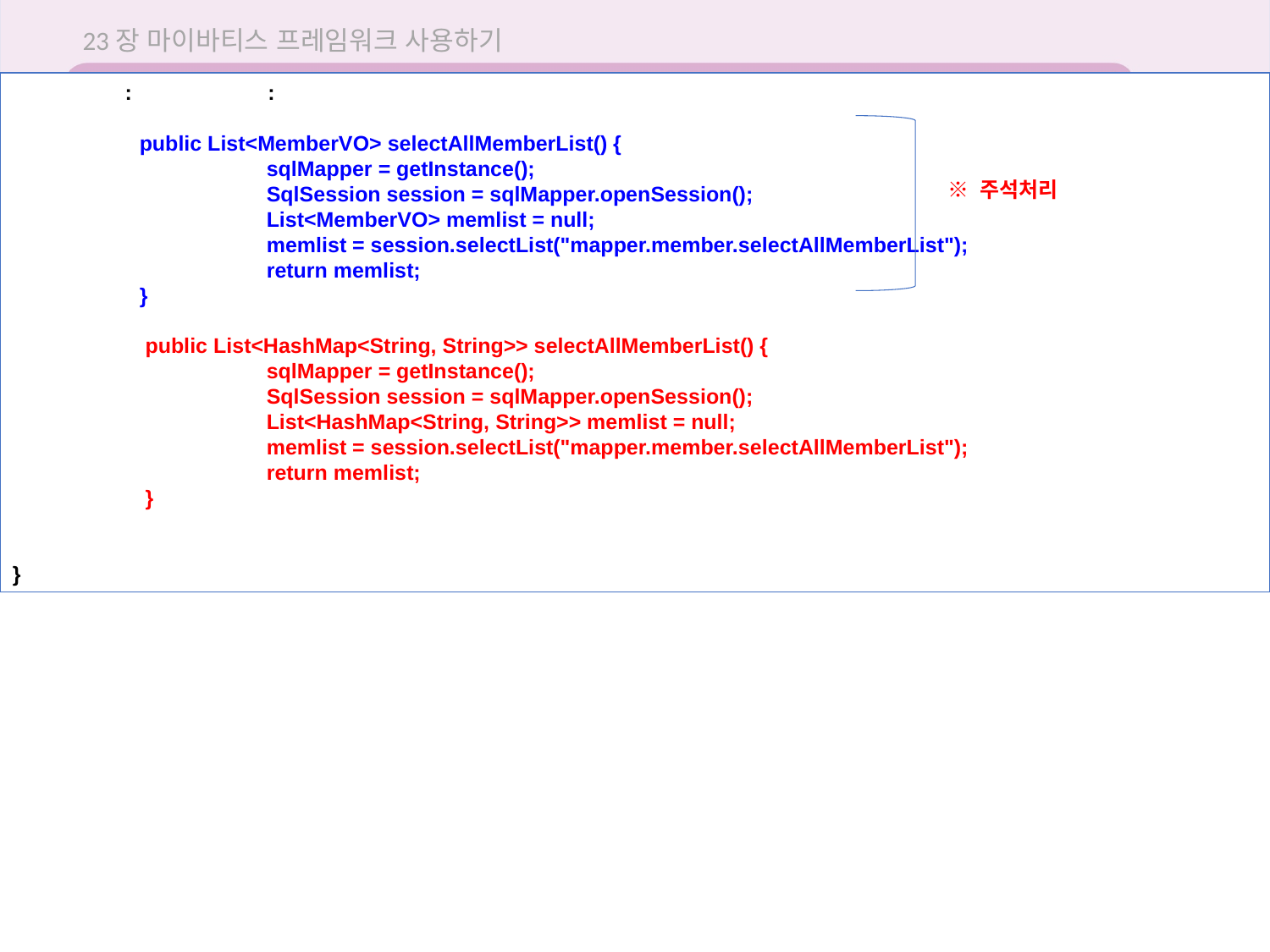

23장 마이바티스 프레임워크 사용하기
23.4 마이바티스 이용해 회원 정보 CRUD 실습
                   :                       :

	public List<MemberVO> selectAllMemberList() {
		sqlMapper = getInstance();
		SqlSession session = sqlMapper.openSession();
		List<MemberVO> memlist = null;
		memlist = session.selectList("mapper.member.selectAllMemberList");
		return memlist;
	}

	 public List<HashMap<String, String>> selectAllMemberList() {
		sqlMapper = getInstance();
	     	SqlSession session = sqlMapper.openSession();
		List<HashMap<String, String>> memlist = null;
   		memlist = session.selectList("mapper.member.selectAllMemberList");
		return memlist;
	 }

}

※ 주석처리